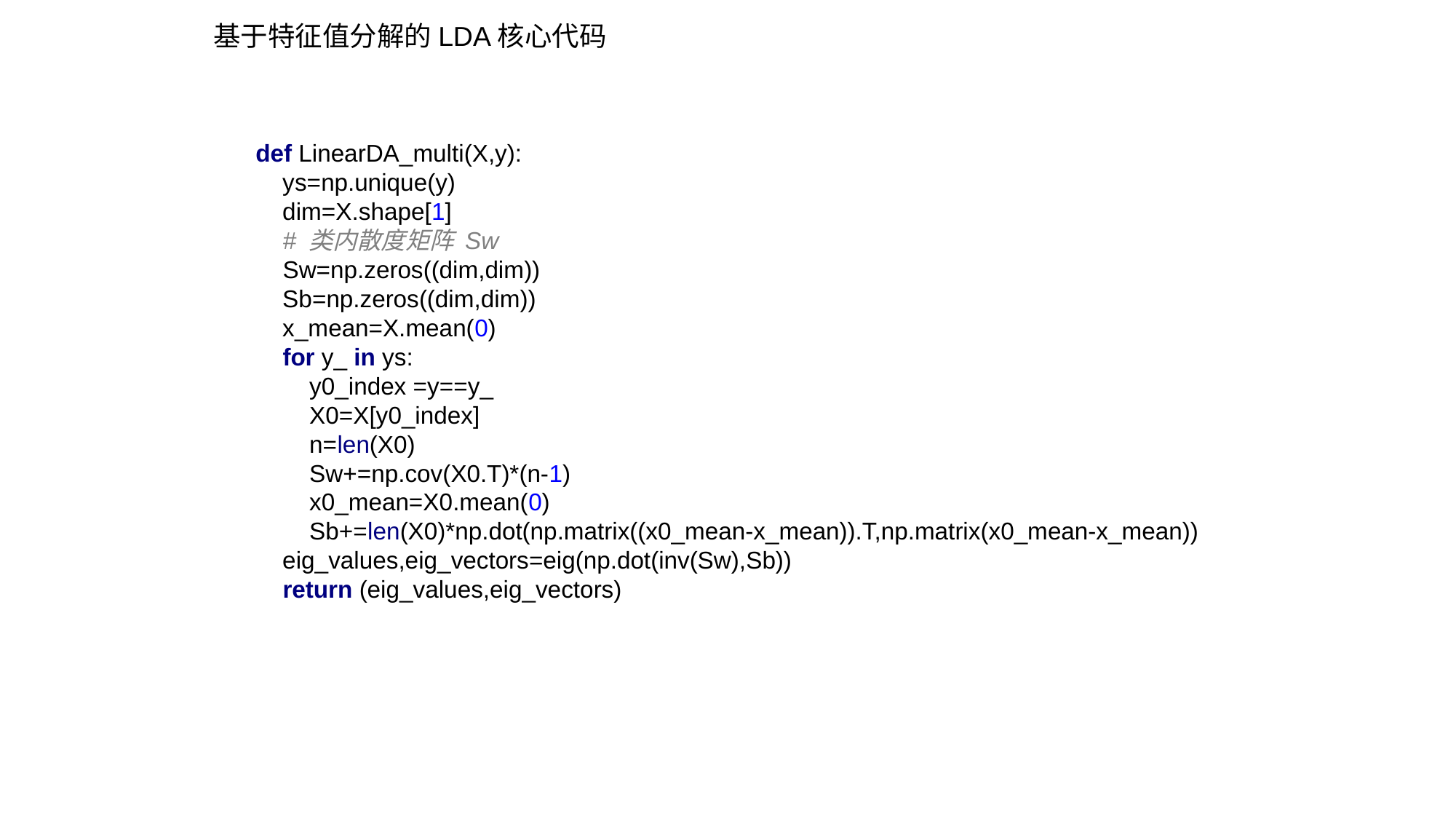

基于特征值分解的LDA核心代码
def LinearDA_multi(X,y):
    ys=np.unique(y)
    dim=X.shape[1]
    # 类内散度矩阵 Sw
    Sw=np.zeros((dim,dim))
    Sb=np.zeros((dim,dim))
    x_mean=X.mean(0)
    for y_ in ys:
        y0_index =y==y_
        X0=X[y0_index]
        n=len(X0)
        Sw+=np.cov(X0.T)*(n-1)
        x0_mean=X0.mean(0)
        Sb+=len(X0)*np.dot(np.matrix((x0_mean-x_mean)).T,np.matrix(x0_mean-x_mean))
    eig_values,eig_vectors=eig(np.dot(inv(Sw),Sb))
    return (eig_values,eig_vectors)